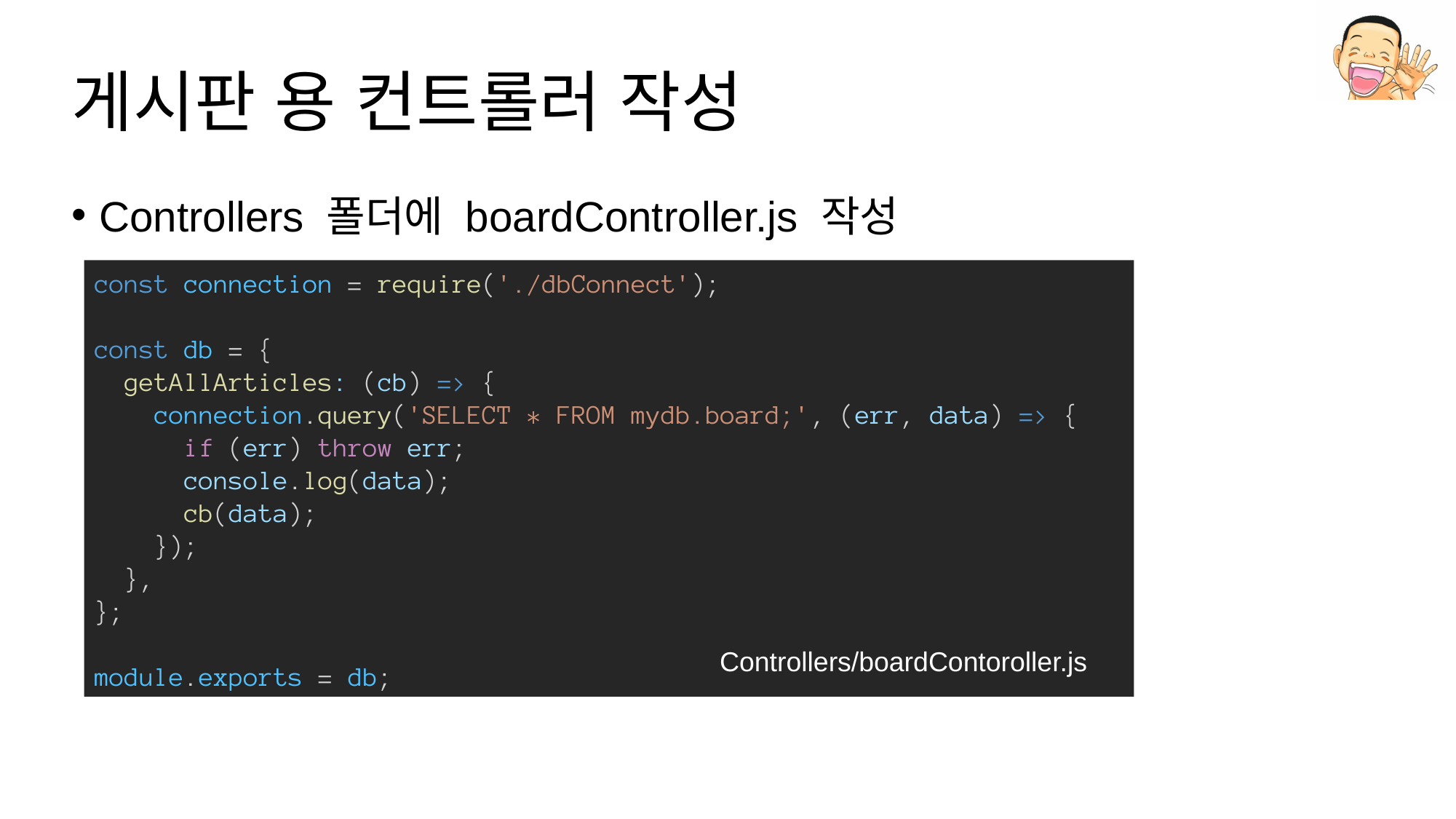

# 게시판 용 컨트롤러 작성
Controllers 폴더에 boardController.js 작성
const connection = require('./dbConnect');
const db = {
  getAllArticles: (cb) => {
    connection.query('SELECT * FROM mydb.board;', (err, data) => {
      if (err) throw err;
      console.log(data);
      cb(data);
    });
  },
};
module.exports = db;
Controllers/boardContoroller.js